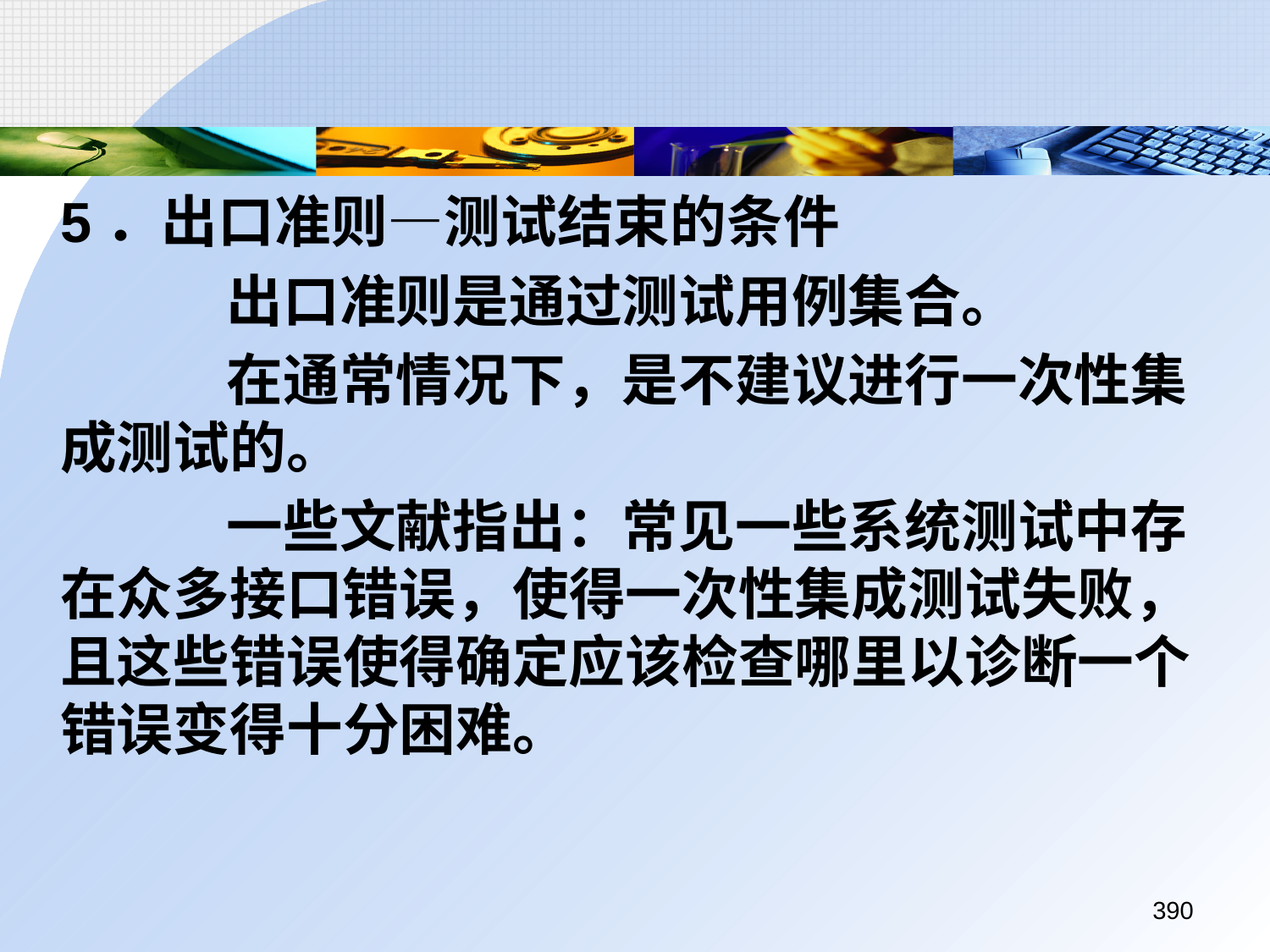

5．出口准则—测试结束的条件
		  出口准则是通过测试用例集合。
		  在通常情况下，是不建议进行一次性集成测试的。
		  一些文献指出：常见一些系统测试中存在众多接口错误，使得一次性集成测试失败，且这些错误使得确定应该检查哪里以诊断一个错误变得十分困难。
390